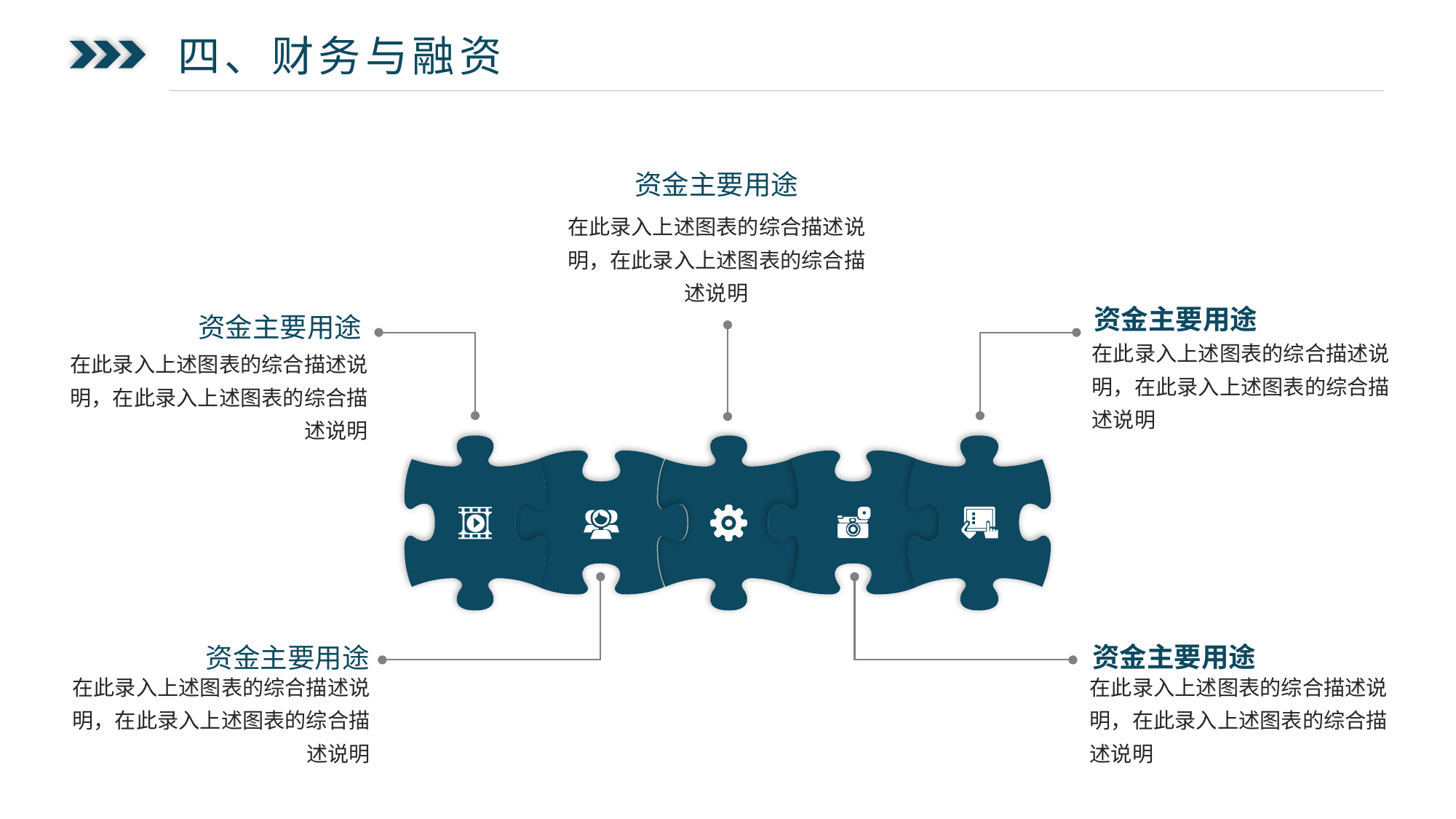

四、财务与融资

资金主要用途
在此录入上述图表的综合描述说明，在此录入上述图表的综合描述说明
资金主要用途
在此录入上述图表的综合描述说明，在此录入上述图表的综合描述说明
资金主要用途
在此录入上述图表的综合描述说明，在此录入上述图表的综合描述说明

资金主要用途
在此录入上述图表的综合描述说明，在此录入上述图表的综合描述说明
资金主要用途
在此录入上述图表的综合描述说明，在此录入上述图表的综合描述说明